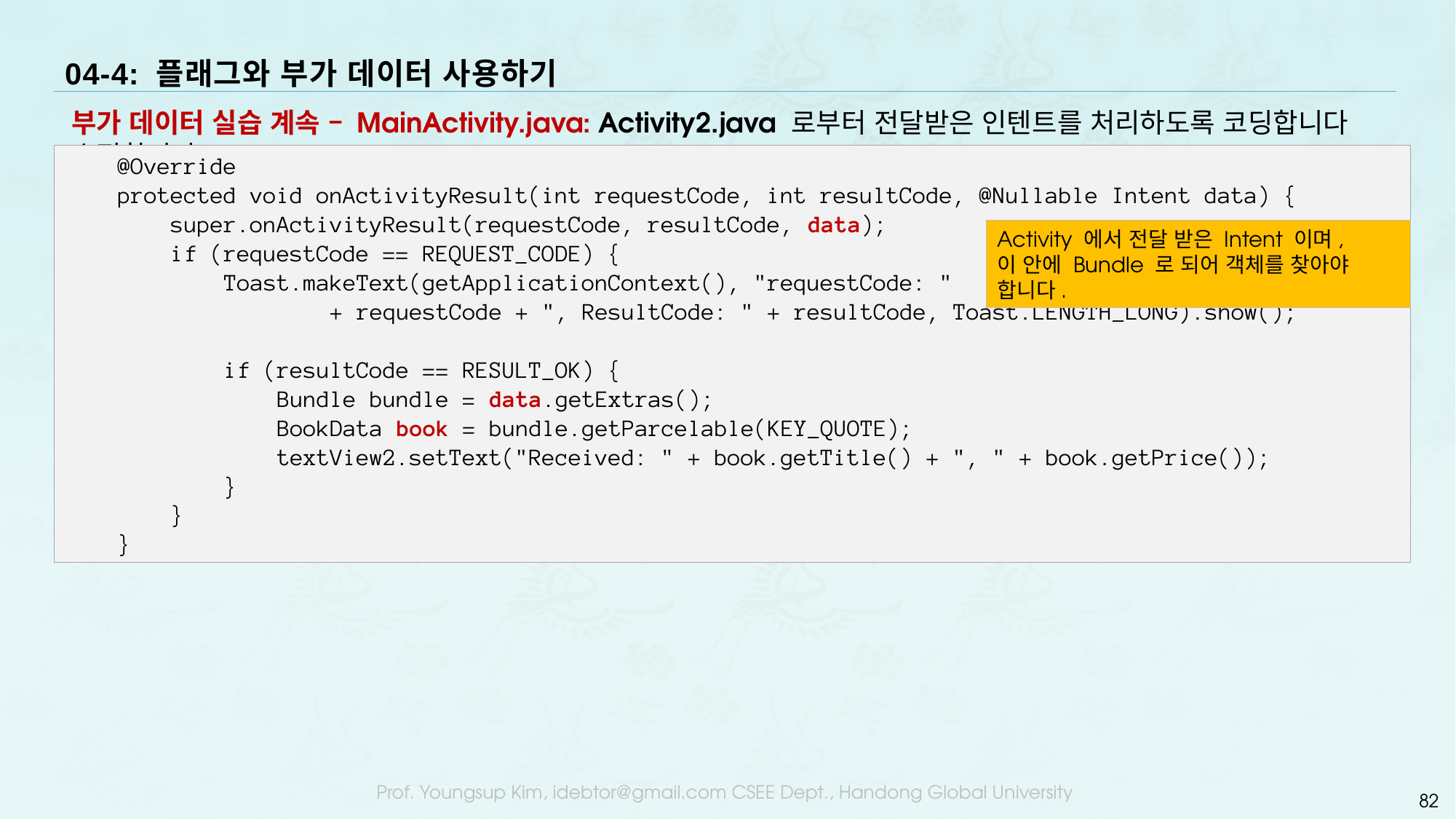

# 04-4: 플래그와 부가 데이터 사용하기
부가 데이터 실습 계속 – MainActivity.java: Activity2.java 로부터 전달받은 인텐트를 처리하도록 코딩합니다 수정합니다.
    @Override
    protected void onActivityResult(int requestCode, int resultCode, @Nullable Intent data) {
        super.onActivityResult(requestCode, resultCode, data);
        if (requestCode == REQUEST_CODE) {
            Toast.makeText(getApplicationContext(), "requestCode: "
                    + requestCode + ", ResultCode: " + resultCode, Toast.LENGTH_LONG).show();

            if (resultCode == RESULT_OK) {
                Bundle bundle = data.getExtras();
                BookData book = bundle.getParcelable(KEY_QUOTE);
                textView2.setText("Received: " + book.getTitle() + ", " + book.getPrice());
            }
        }
    }
Activity 에서 전달 받은 Intent 이며,
이 안에 Bundle 로 되어 객체를 찾아야
합니다.
82